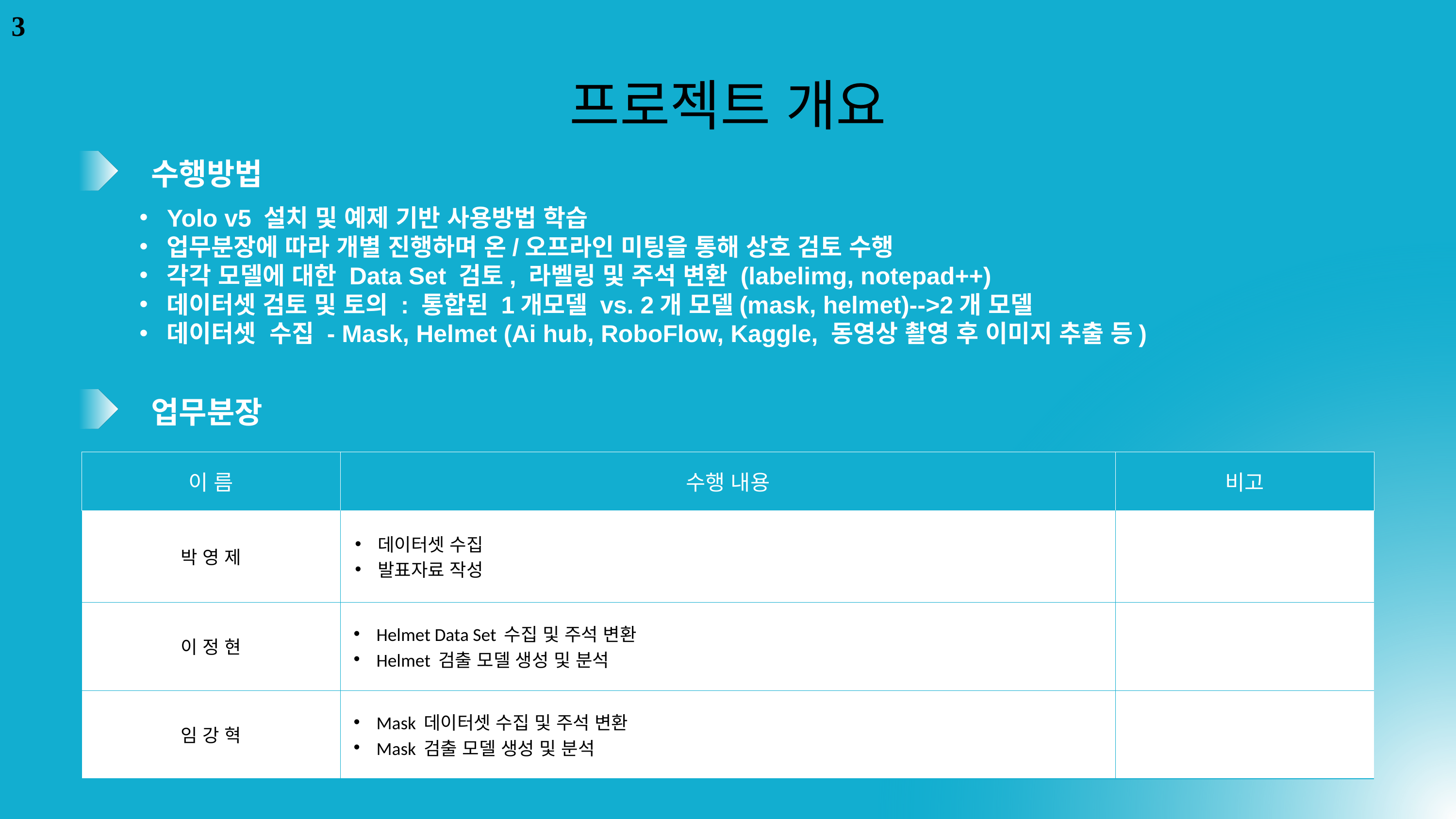

3
프로젝트 개요

수행방법
Yolo v5 설치 및 예제 기반 사용방법 학습
업무분장에 따라 개별 진행하며 온/오프라인 미팅을 통해 상호 검토 수행
각각 모델에 대한 Data Set 검토, 라벨링 및 주석 변환 (labelimg, notepad++)
데이터셋 검토 및 토의 : 통합된 1개모델 vs. 2개 모델(mask, helmet)-->2개 모델
데이터셋  수집 - Mask, Helmet (Ai hub, RoboFlow, Kaggle, 동영상 촬영 후 이미지 추출 등)

업무분장
| 이 름 | 수행 내용 | 비고 |
| --- | --- | --- |
| 박 영 제 | 데이터셋 수집 발표자료 작성 |  |
| 이 정 현 | Helmet Data Set 수집 및 주석 변환 Helmet 검출 모델 생성 및 분석 |  |
| 임 강 혁 | Mask 데이터셋 수집 및 주석 변환 Mask 검출 모델 생성 및 분석 |  |